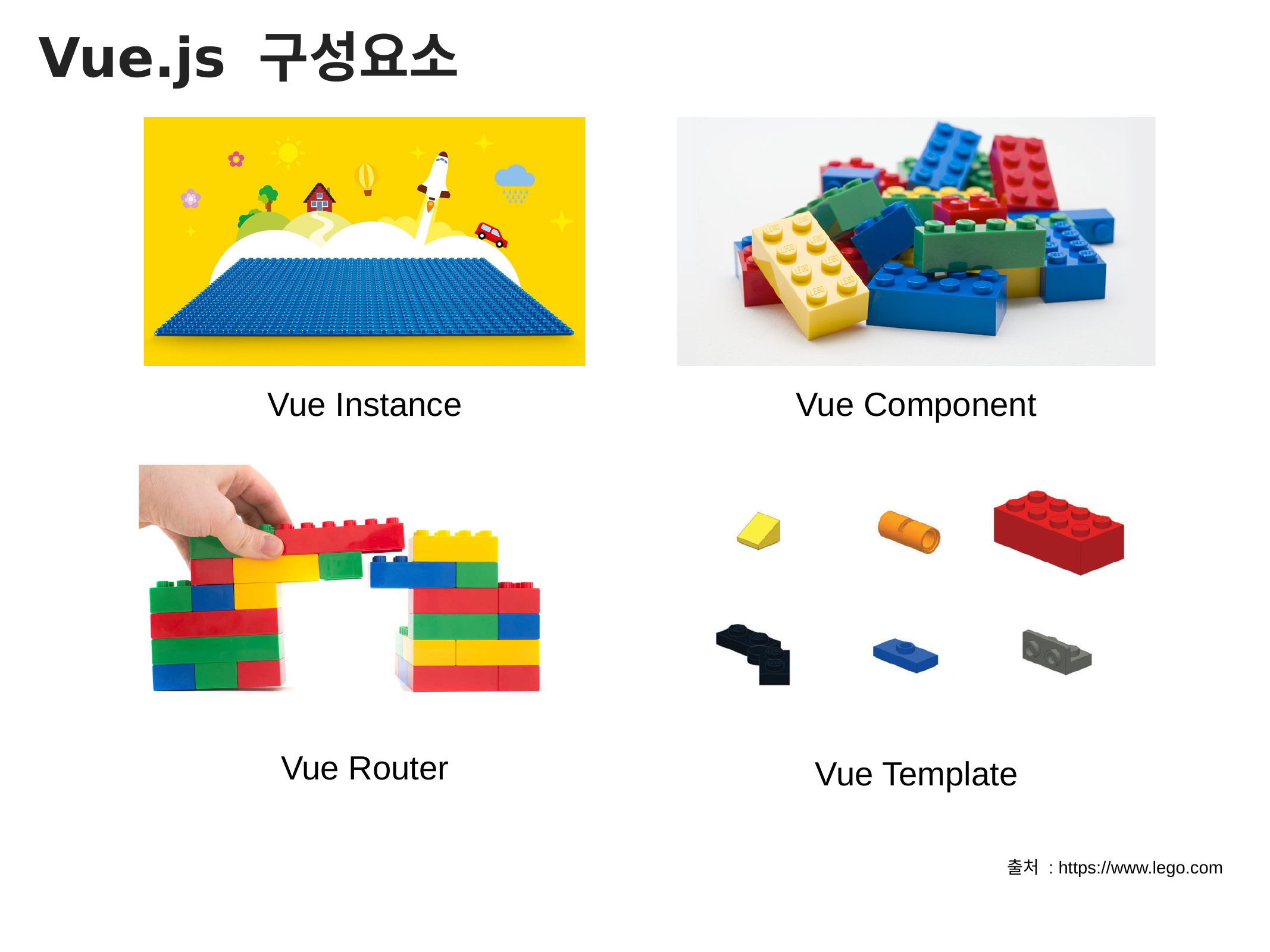

Vue.js 구성요소

Vue Instance
Vue Component

Vue Router
Vue Template
출처 : https://www.lego.com
²018.0².²0
%P JU! 7VF.KT 0QFO 4FNJOBS